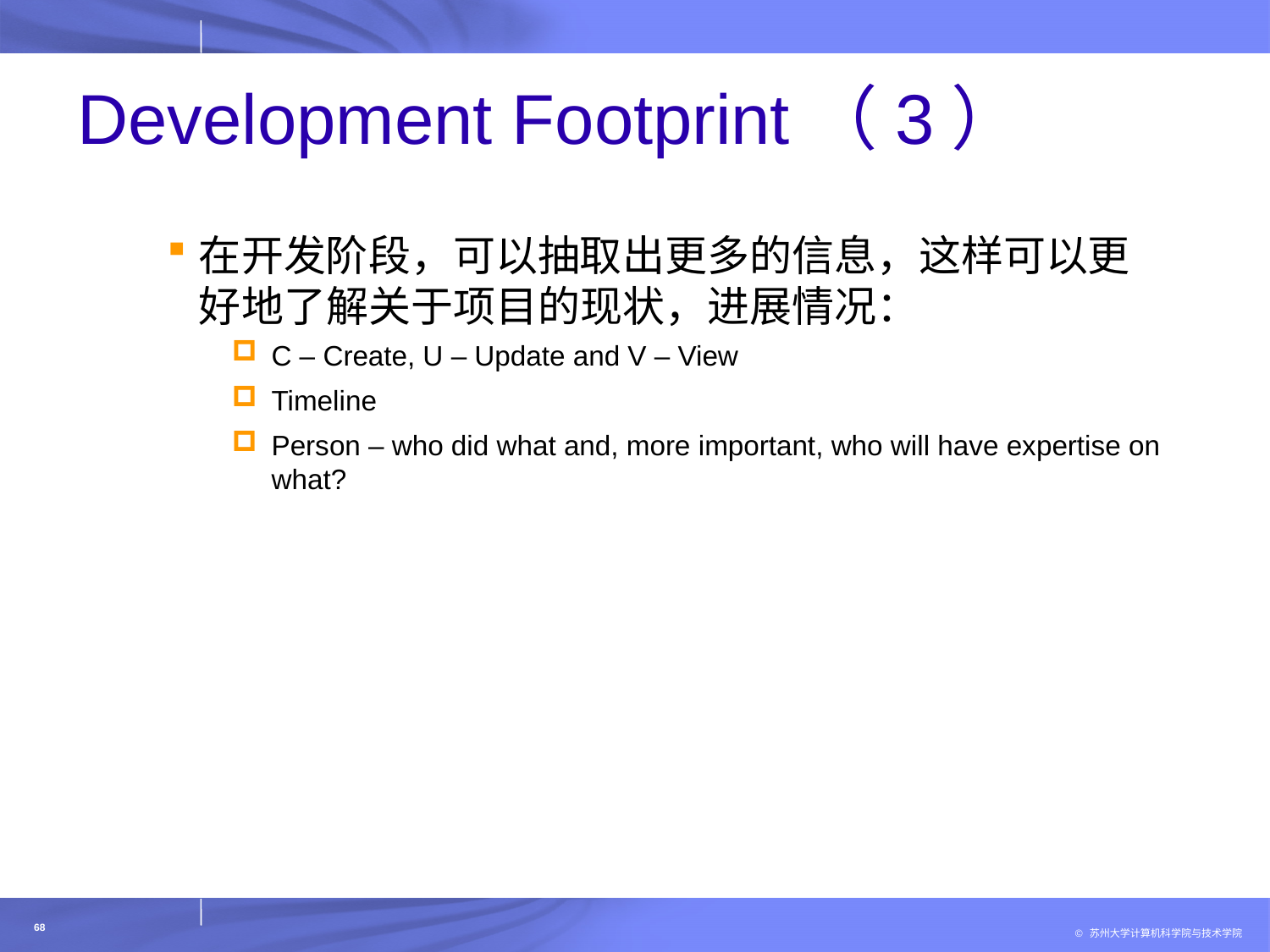

# Development Footprint（3）
在开发阶段，可以抽取出更多的信息，这样可以更好地了解关于项目的现状，进展情况：
C – Create, U – Update and V – View
Timeline
Person – who did what and, more important, who will have expertise on what?

68